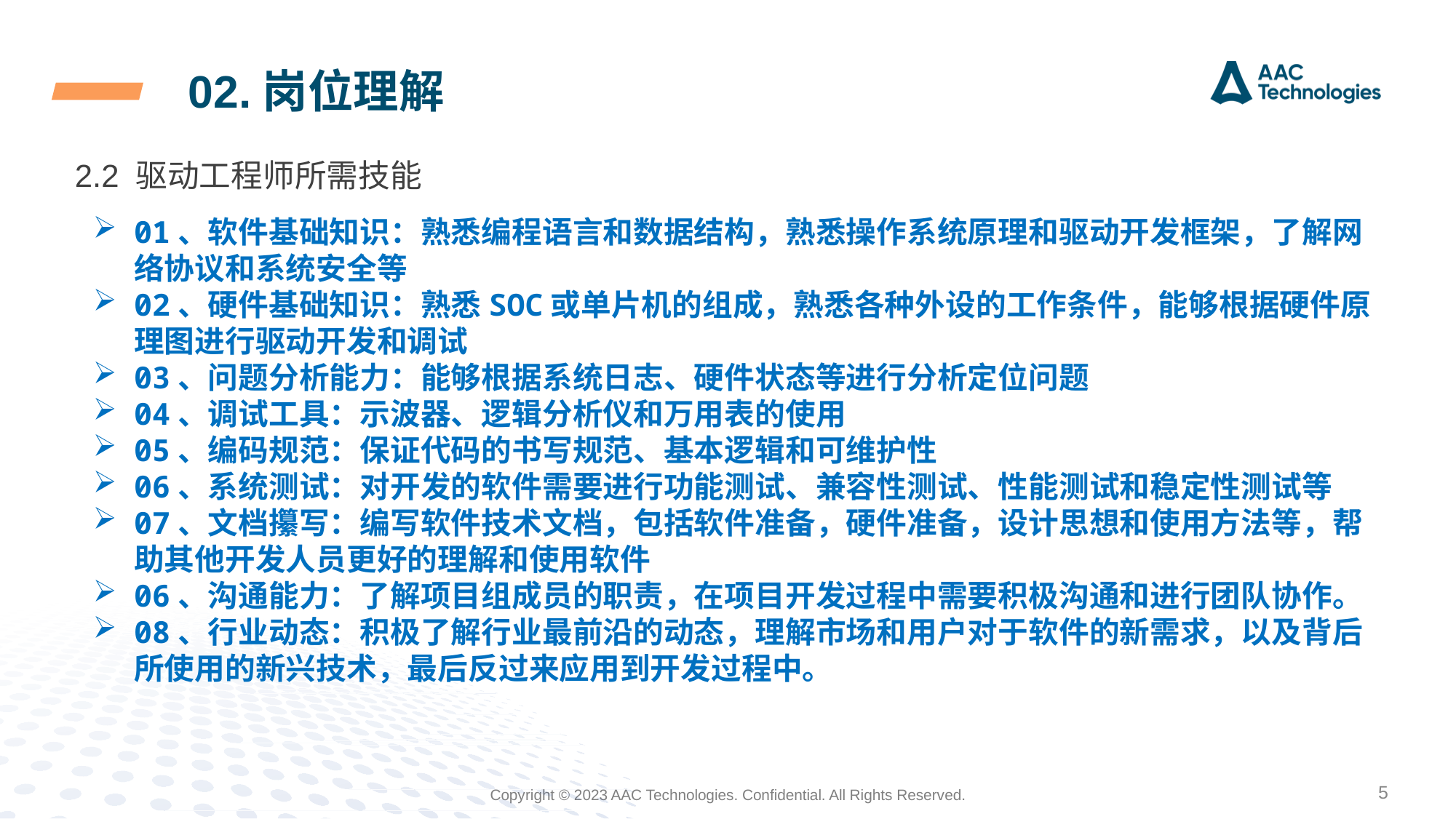

02.岗位理解
2.2 驱动工程师所需技能
01、软件基础知识：熟悉编程语言和数据结构，熟悉操作系统原理和驱动开发框架，了解网络协议和系统安全等
02、硬件基础知识：熟悉SOC或单片机的组成，熟悉各种外设的工作条件，能够根据硬件原理图进行驱动开发和调试
03、问题分析能力：能够根据系统日志、硬件状态等进行分析定位问题
04、调试工具：示波器、逻辑分析仪和万用表的使用
05、编码规范：保证代码的书写规范、基本逻辑和可维护性
06、系统测试：对开发的软件需要进行功能测试、兼容性测试、性能测试和稳定性测试等
07、文档攥写：编写软件技术文档，包括软件准备，硬件准备，设计思想和使用方法等，帮助其他开发人员更好的理解和使用软件
06、沟通能力：了解项目组成员的职责，在项目开发过程中需要积极沟通和进行团队协作。
08、行业动态：积极了解行业最前沿的动态，理解市场和用户对于软件的新需求，以及背后所使用的新兴技术，最后反过来应用到开发过程中。
5